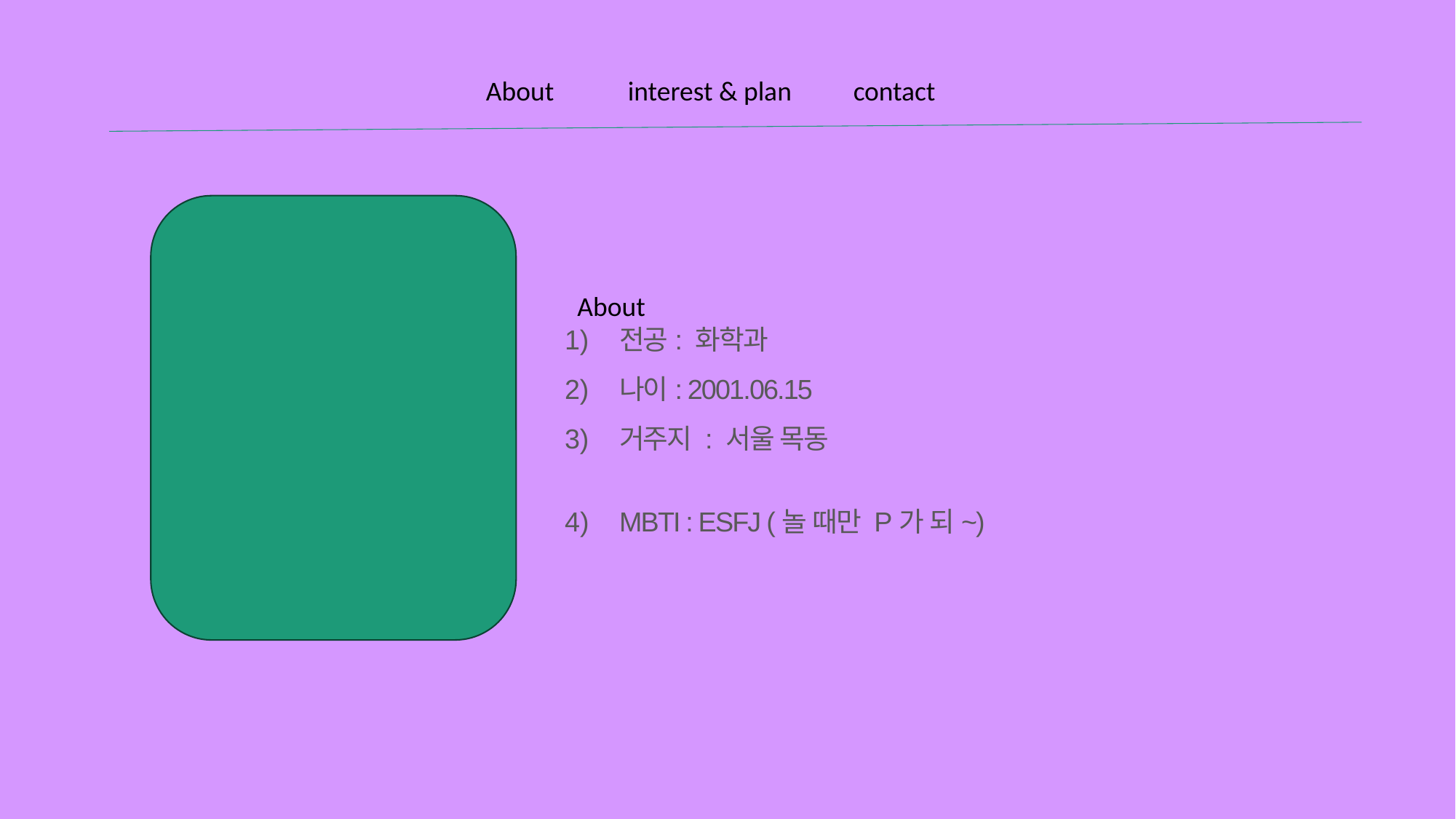

About            interest & plan          contact

전공: 화학과
나이: 2001.06.15
거주지 : 서울 목동
MBTI : ESFJ (놀 때만 P가 되~)
About